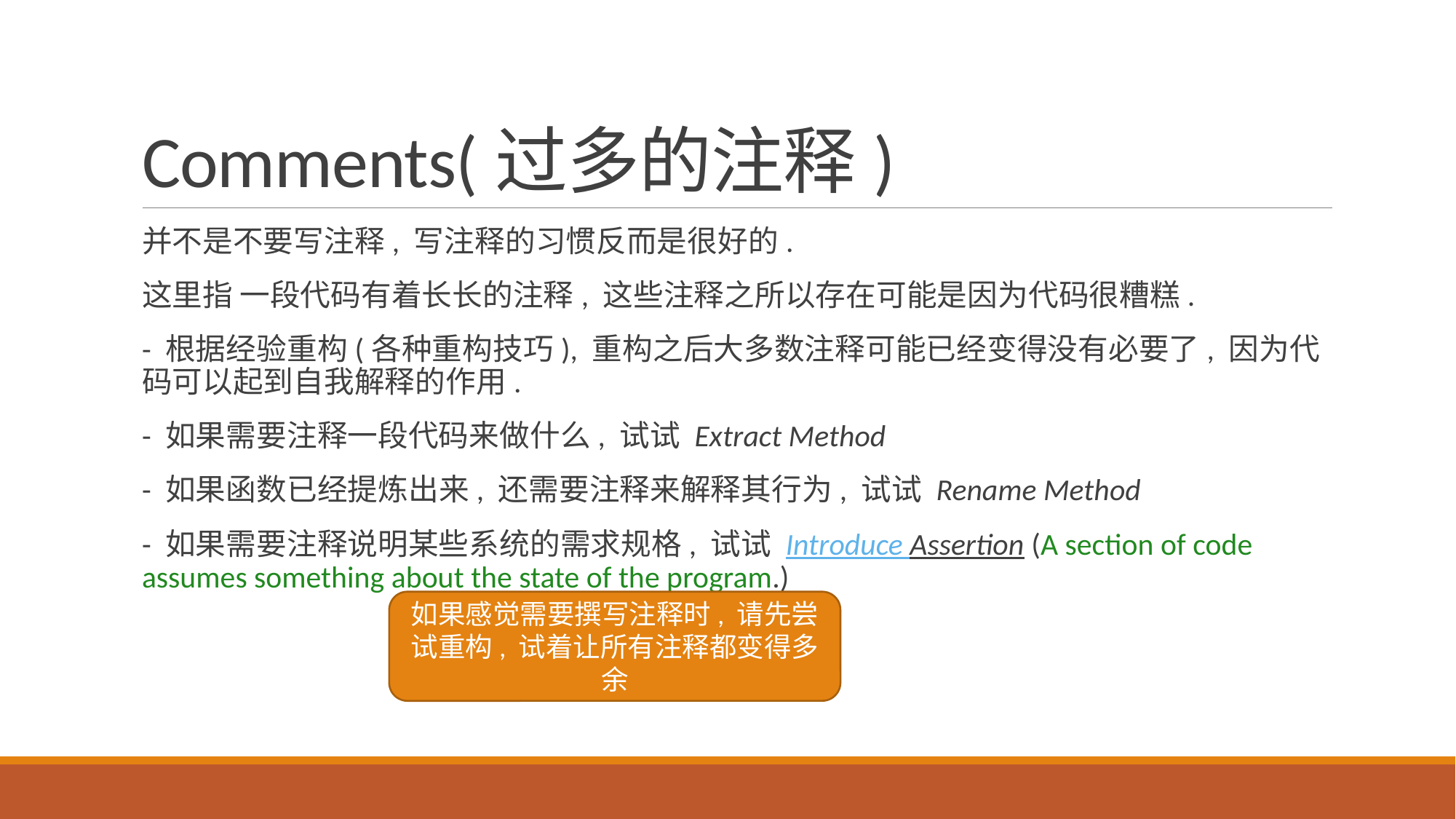

# Comments(过多的注释)
并不是不要写注释, 写注释的习惯反而是很好的.
这里指 一段代码有着长长的注释, 这些注释之所以存在可能是因为代码很糟糕.
- 根据经验重构(各种重构技巧), 重构之后大多数注释可能已经变得没有必要了, 因为代码可以起到自我解释的作用.
- 如果需要注释一段代码来做什么, 试试 Extract Method
- 如果函数已经提炼出来, 还需要注释来解释其行为, 试试 Rename Method
- 如果需要注释说明某些系统的需求规格, 试试 Introduce Assertion (A section of code assumes something about the state of the program.)
如果感觉需要撰写注释时, 请先尝试重构, 试着让所有注释都变得多余